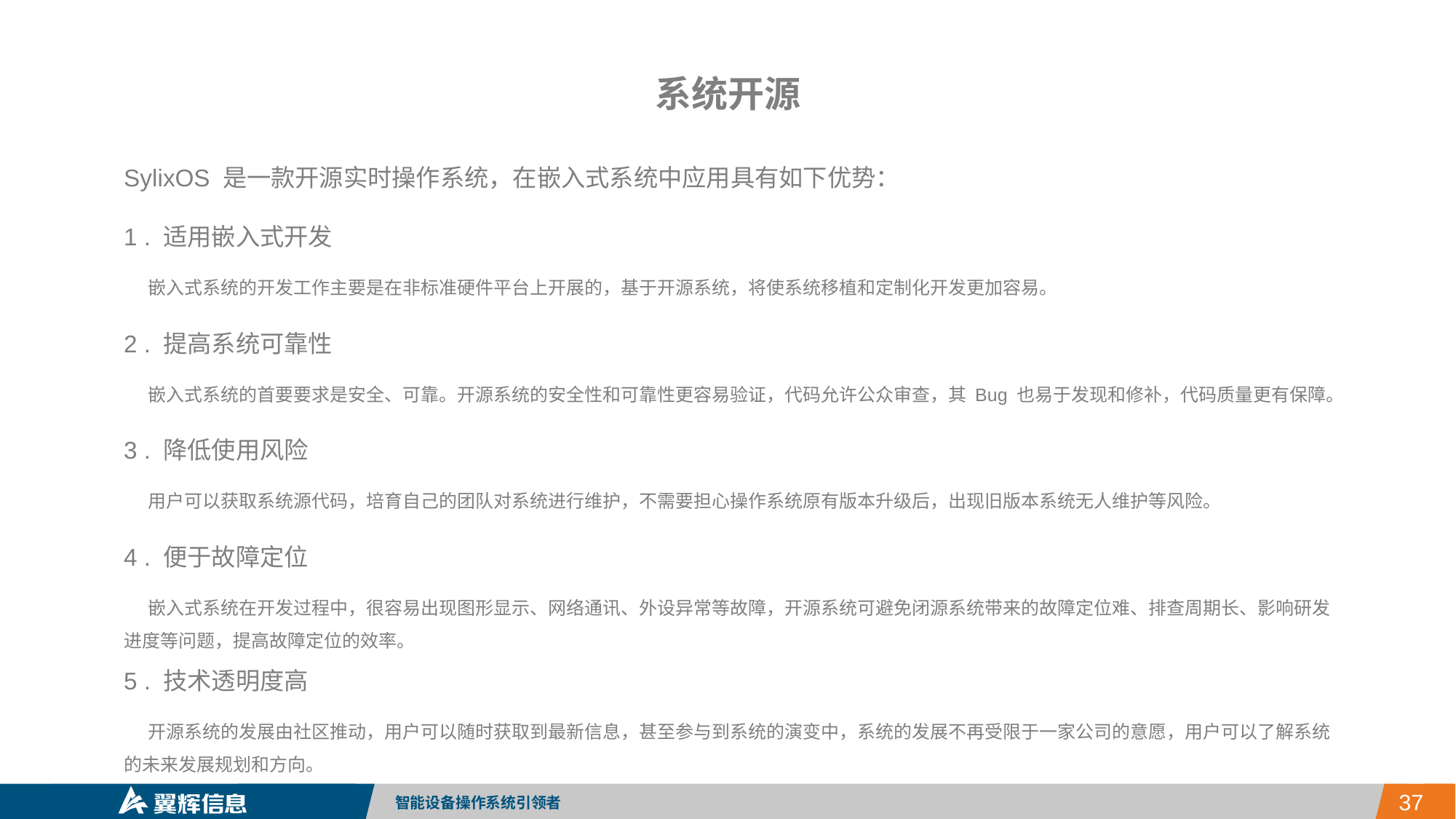

系统开源
SylixOS 是一款开源实时操作系统，在嵌入式系统中应用具有如下优势：
1 . 适用嵌入式开发
     嵌入式系统的开发工作主要是在非标准硬件平台上开展的，基于开源系统，将使系统移植和定制化开发更加容易。
2 . 提高系统可靠性
     嵌入式系统的首要要求是安全、可靠。开源系统的安全性和可靠性更容易验证，代码允许公众审查，其 Bug 也易于发现和修补，代码质量更有保障。
3 . 降低使用风险
     用户可以获取系统源代码，培育自己的团队对系统进行维护，不需要担心操作系统原有版本升级后，出现旧版本系统无人维护等风险。
4 . 便于故障定位
     嵌入式系统在开发过程中，很容易出现图形显示、网络通讯、外设异常等故障，开源系统可避免闭源系统带来的故障定位难、排查周期长、影响研发进度等问题，提高故障定位的效率。
5 . 技术透明度高
     开源系统的发展由社区推动，用户可以随时获取到最新信息，甚至参与到系统的演变中，系统的发展不再受限于一家公司的意愿，用户可以了解系统的未来发展规划和方向。